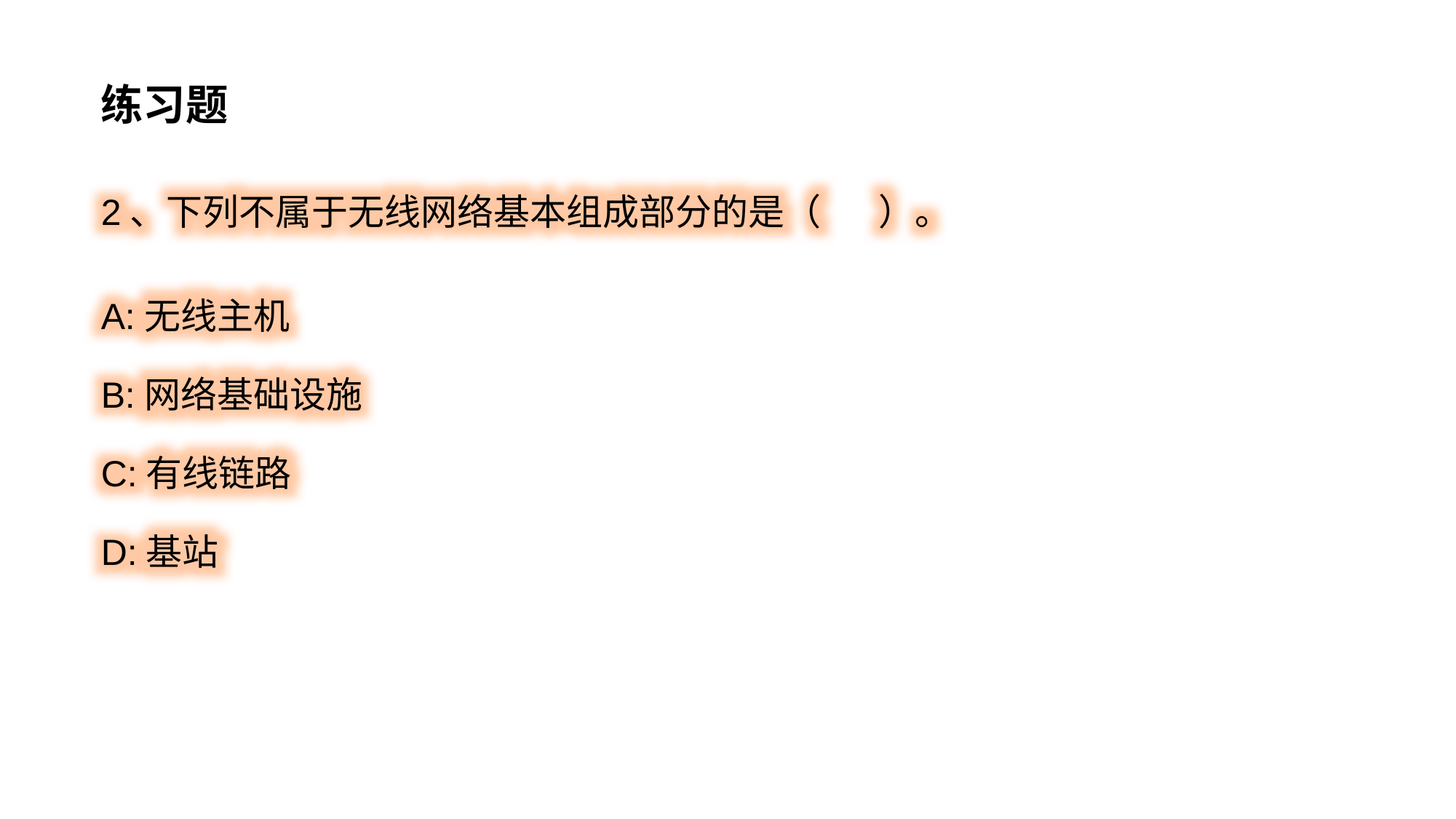

练习题
2、下列不属于无线网络基本组成部分的是（       ）。

A:无线主机

B:网络基础设施

C:有线链路

D:基站